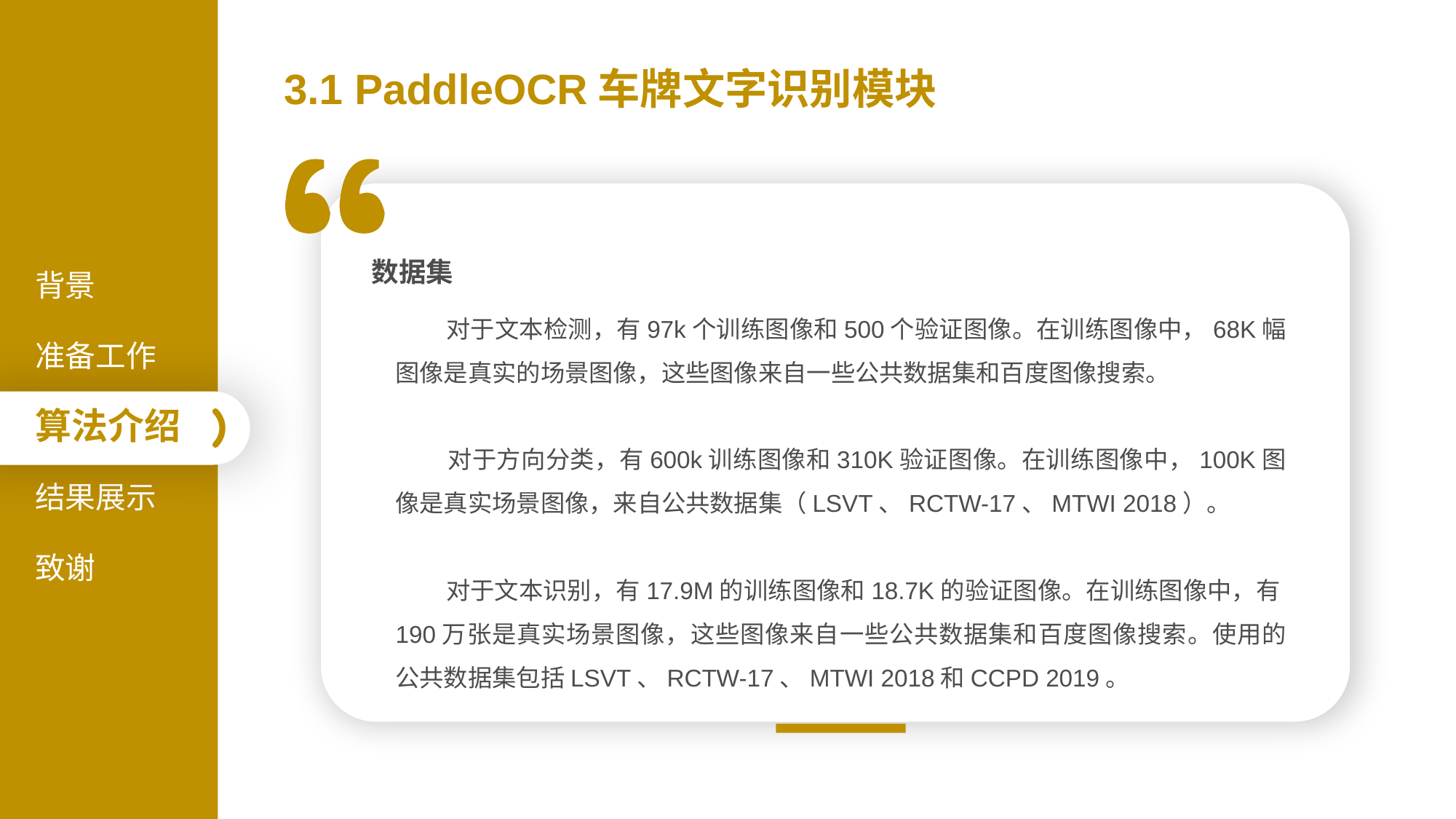

3.1 PaddleOCR车牌文字识别模块

数据集
背景
        对于文本检测，有97k个训练图像和500个验证图像。在训练图像中，68K幅图像是真实的场景图像，这些图像来自一些公共数据集和百度图像搜索。

        对于方向分类，有600k训练图像和310K验证图像。在训练图像中，100K图像是真实场景图像，来自公共数据集（LSVT、RCTW-17、MTWI 2018）。

        对于文本识别，有17.9M的训练图像和18.7K的验证图像。在训练图像中，有190万张是真实场景图像，这些图像来自一些公共数据集和百度图像搜索。使用的公共数据集包括LSVT、RCTW-17、MTWI 2018和CCPD 2019。
准备工作

算法介绍

结果展示
致谢